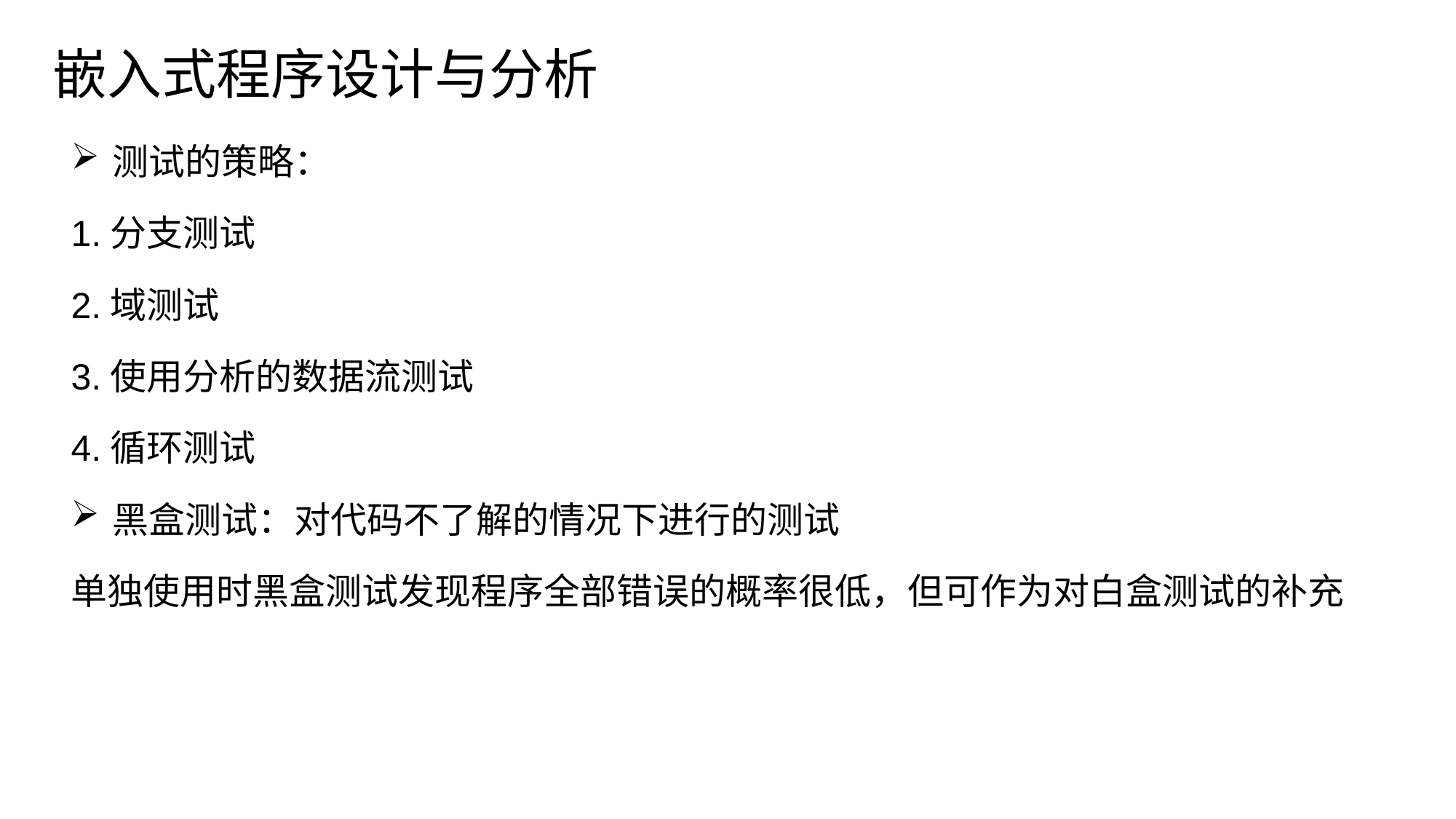

# 嵌入式程序设计与分析
测试的策略：
1.分支测试
2.域测试
3.使用分析的数据流测试
4.循环测试
黑盒测试：对代码不了解的情况下进行的测试
单独使用时黑盒测试发现程序全部错误的概率很低，但可作为对白盒测试的补充

34